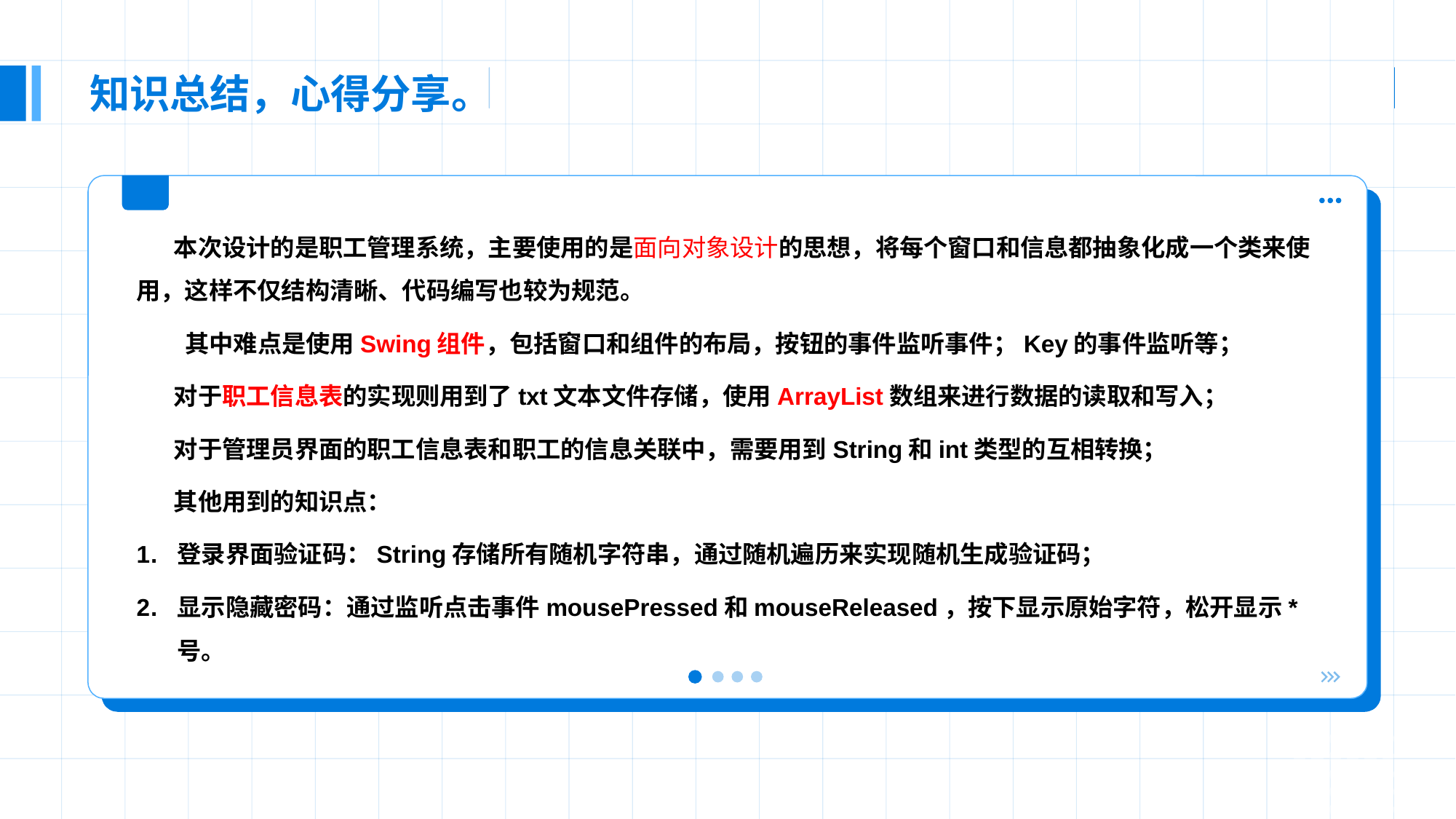

知识总结，心得分享。

本次设计的是职工管理系统，主要使用的是面向对象设计的思想，将每个窗口和信息都抽象化成一个类来使用，这样不仅结构清晰、代码编写也较为规范。
 其中难点是使用Swing组件，包括窗口和组件的布局，按钮的事件监听事件；Key的事件监听等；
对于职工信息表的实现则用到了txt文本文件存储，使用ArrayList数组来进行数据的读取和写入；
对于管理员界面的职工信息表和职工的信息关联中，需要用到String和int类型的互相转换；
其他用到的知识点：
登录界面验证码：String存储所有随机字符串，通过随机遍历来实现随机生成验证码；
显示隐藏密码：通过监听点击事件mousePressed和mouseReleased，按下显示原始字符，松开显示*号。